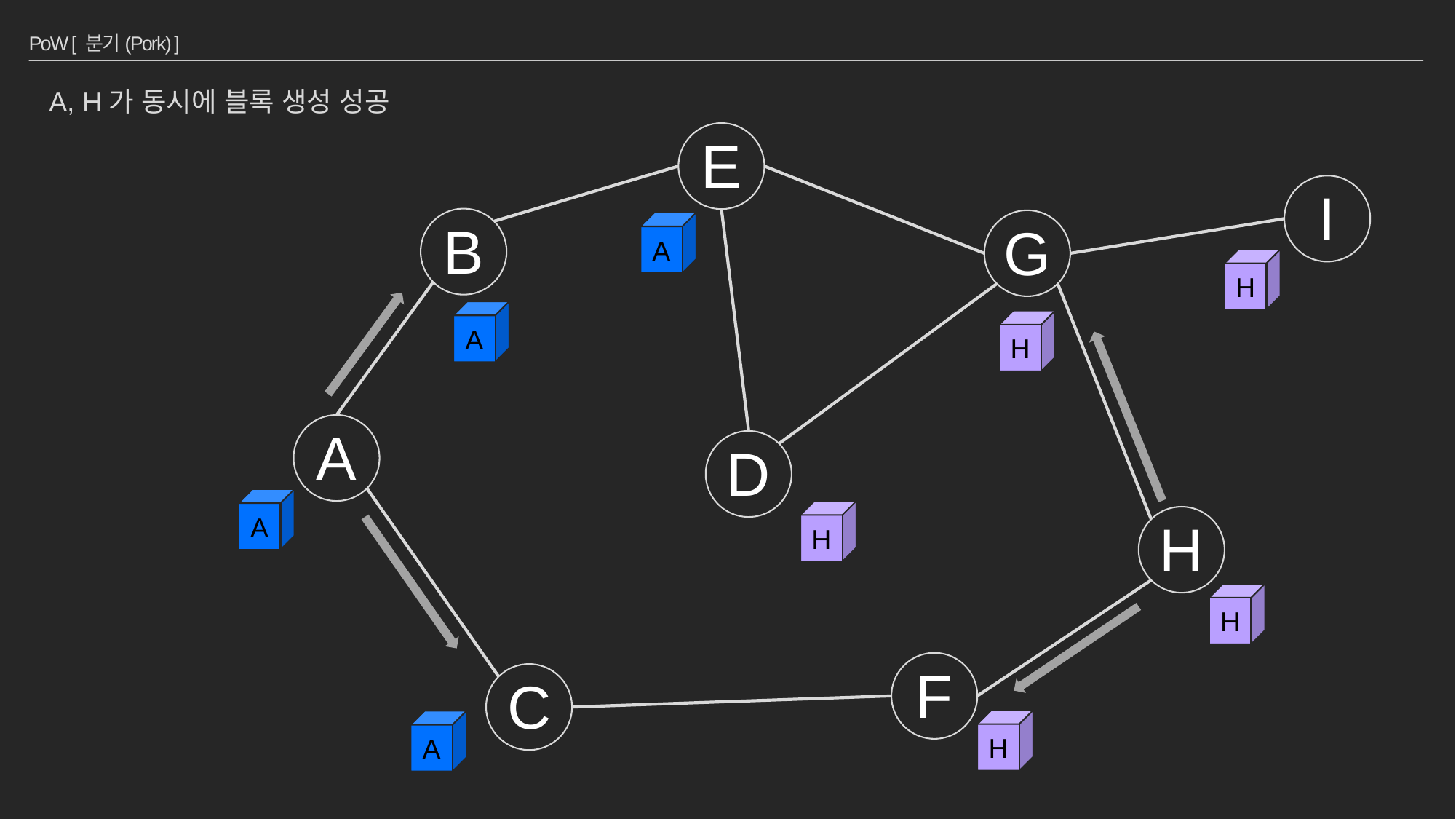

# PoW [ 분기(Pork) ]
A, H가 동시에 블록 생성 성공
E
I
B
G
A
H
A
H

A
D
A
H
H

H

F
C
H
A